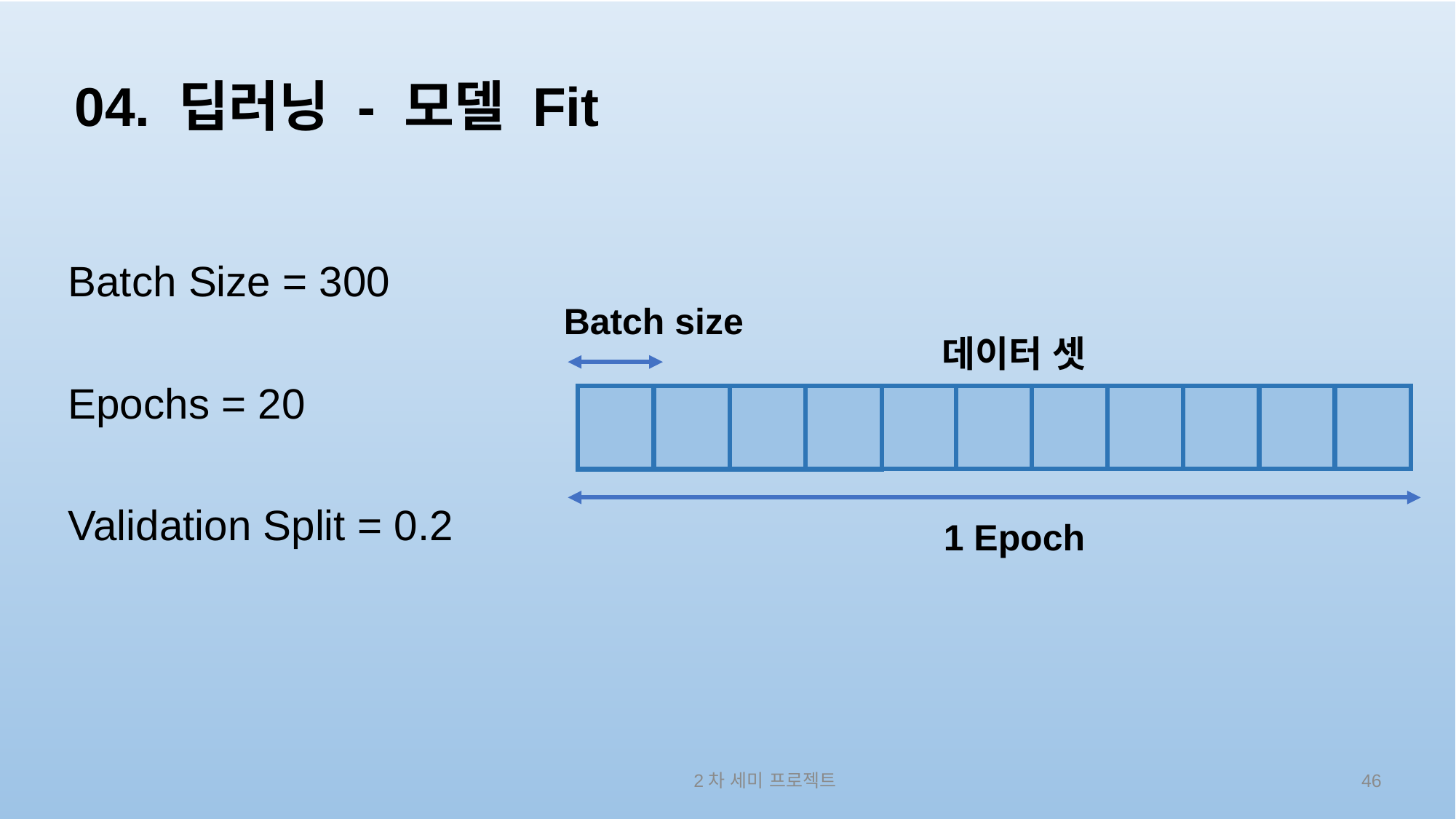

# 04. 딥러닝 - 모델 Fit
Batch Size = 300

Epochs = 20

Validation Split = 0.2
Batch size
데이터 셋

1 Epoch
2차 세미 프로젝트
46